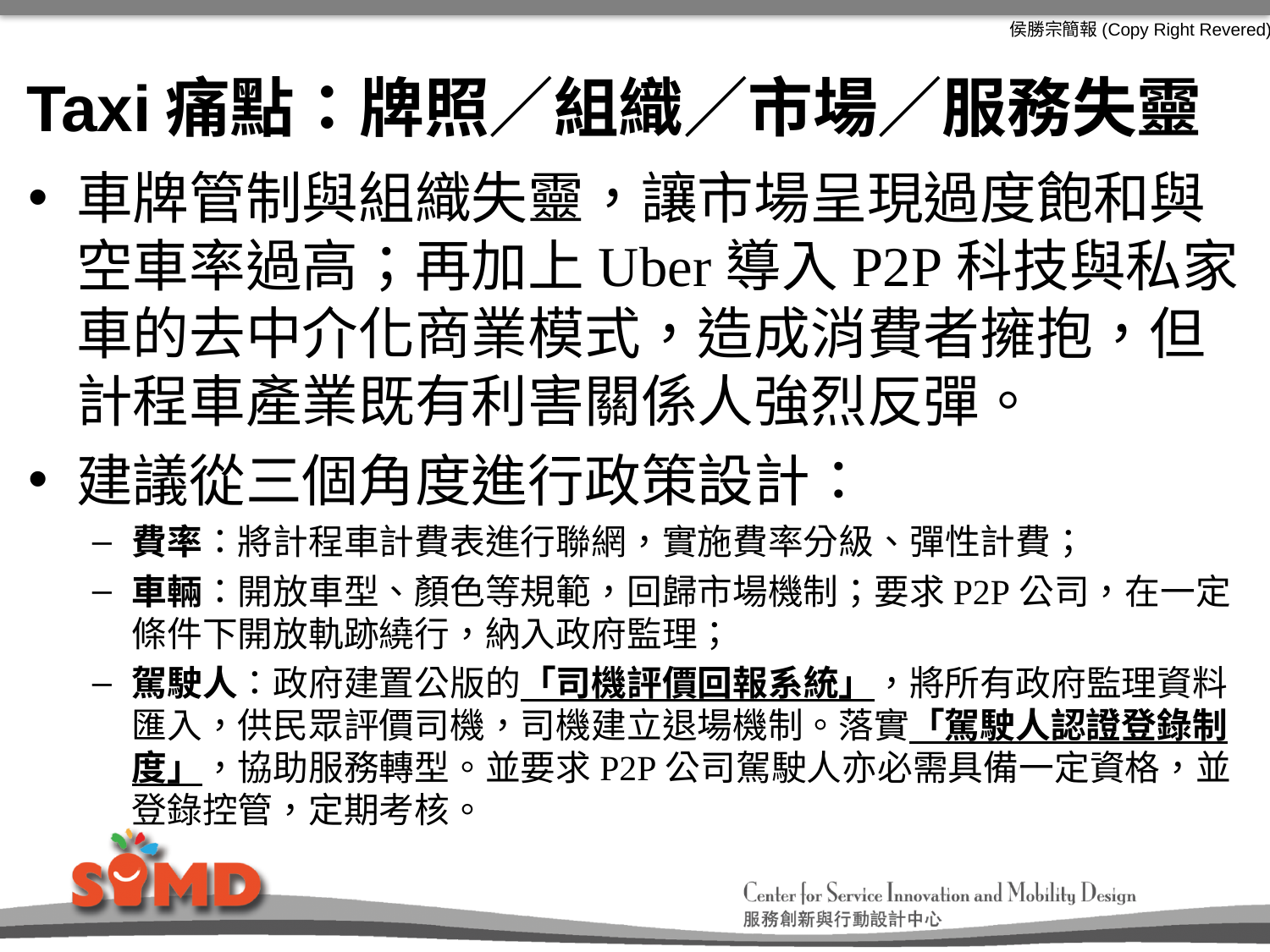

# Taxi痛點：牌照／組織／市場／服務失靈
車牌管制與組織失靈，讓市場呈現過度飽和與空車率過高；再加上Uber導入P2P科技與私家車的去中介化商業模式，造成消費者擁抱，但計程車產業既有利害關係人強烈反彈。
建議從三個角度進行政策設計：
費率：將計程車計費表進行聯網，實施費率分級、彈性計費；
車輛：開放車型、顏色等規範，回歸市場機制；要求P2P公司，在一定條件下開放軌跡繞行，納入政府監理；
駕駛人：政府建置公版的「司機評價回報系統」，將所有政府監理資料匯入，供民眾評價司機，司機建立退場機制。落實「駕駛人認證登錄制度」，協助服務轉型。並要求P2P公司駕駛人亦必需具備一定資格，並登錄控管，定期考核。